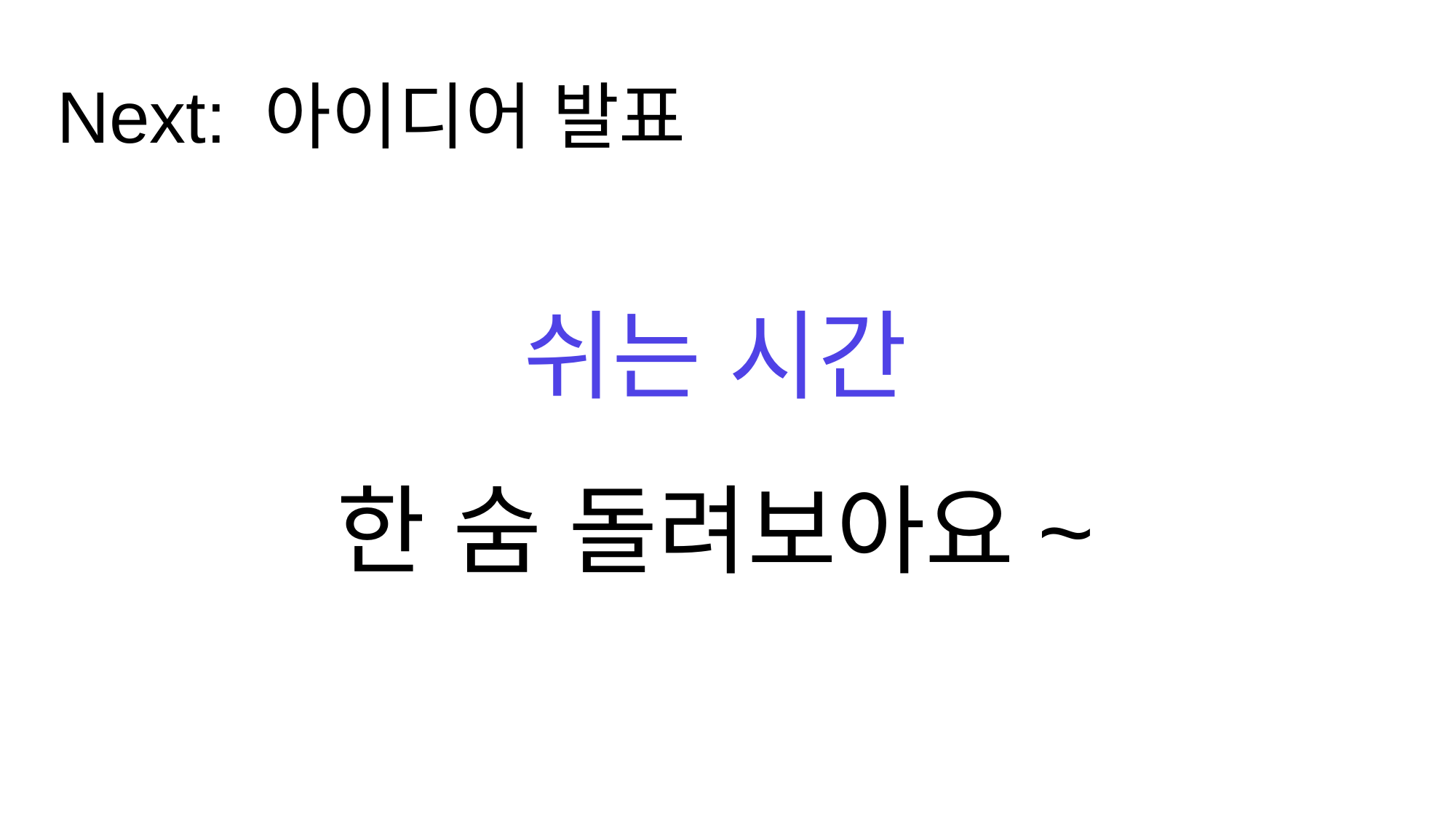

Next: 아이디어 발표
쉬는 시간
한 숨 돌려보아요~